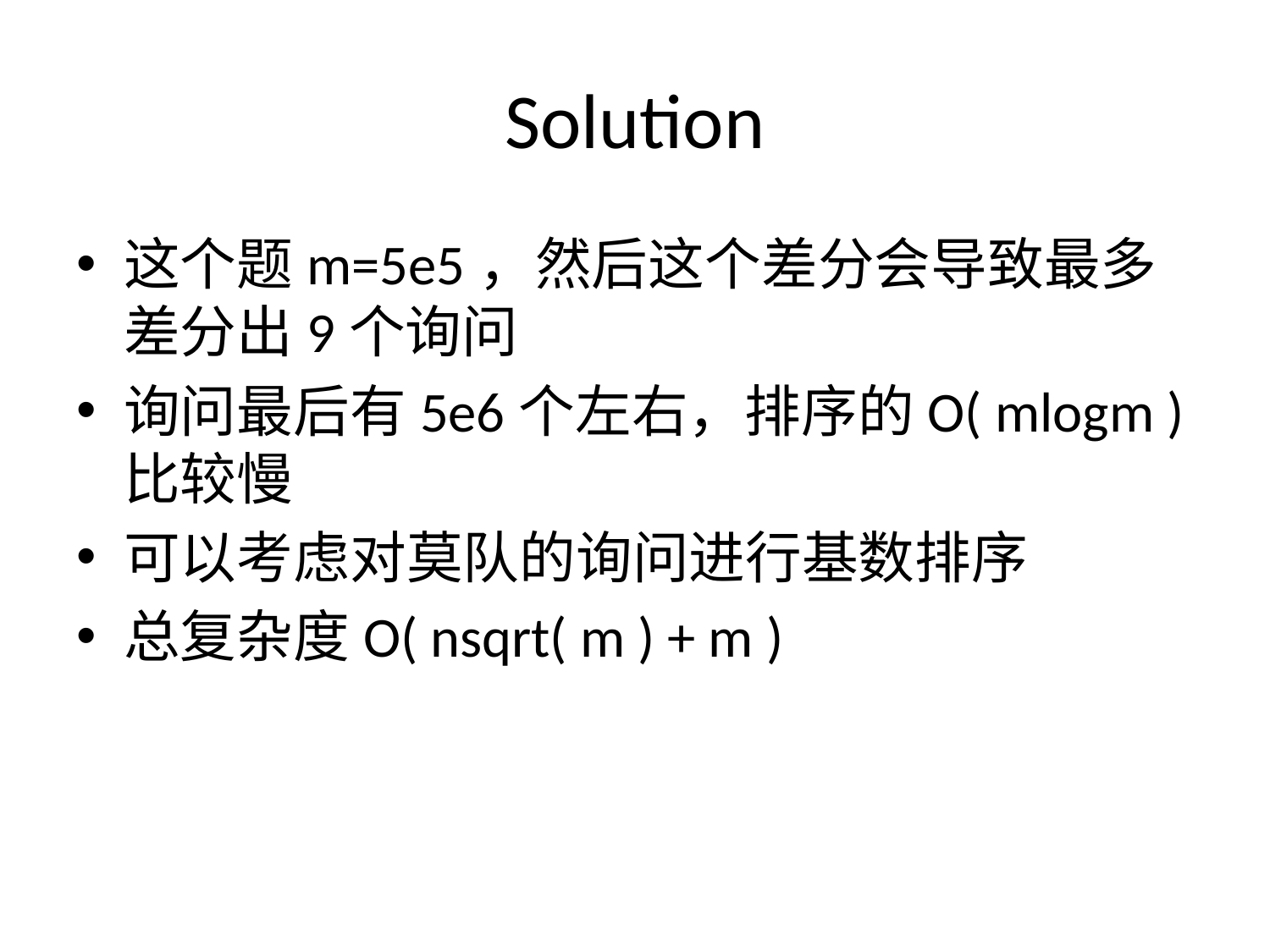

# Solution
这个题m=5e5，然后这个差分会导致最多差分出9个询问
询问最后有5e6个左右，排序的O( mlogm )比较慢
可以考虑对莫队的询问进行基数排序
总复杂度O( nsqrt( m ) + m )